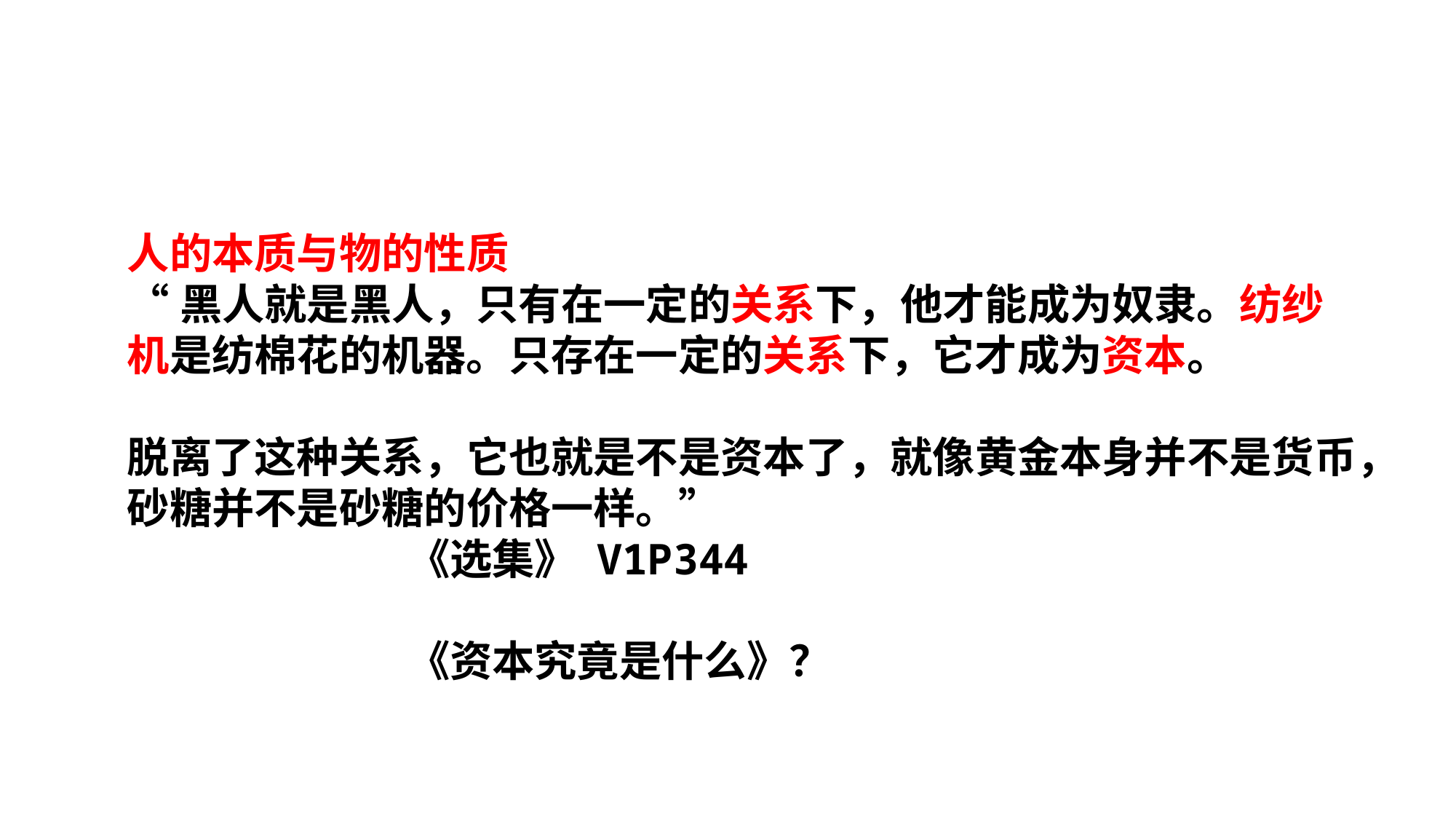

# 资本是一种生产要素吗？
人的本质与物的性质
“黑人就是黑人，只有在一定的关系下，他才能成为奴隶。纺纱机是纺棉花的机器。只存在一定的关系下，它才成为资本。

脱离了这种关系，它也就是不是资本了，就像黄金本身并不是货币，砂糖并不是砂糖的价格一样。”
                            《选集》 V1P344

                            《资本究竟是什么》？